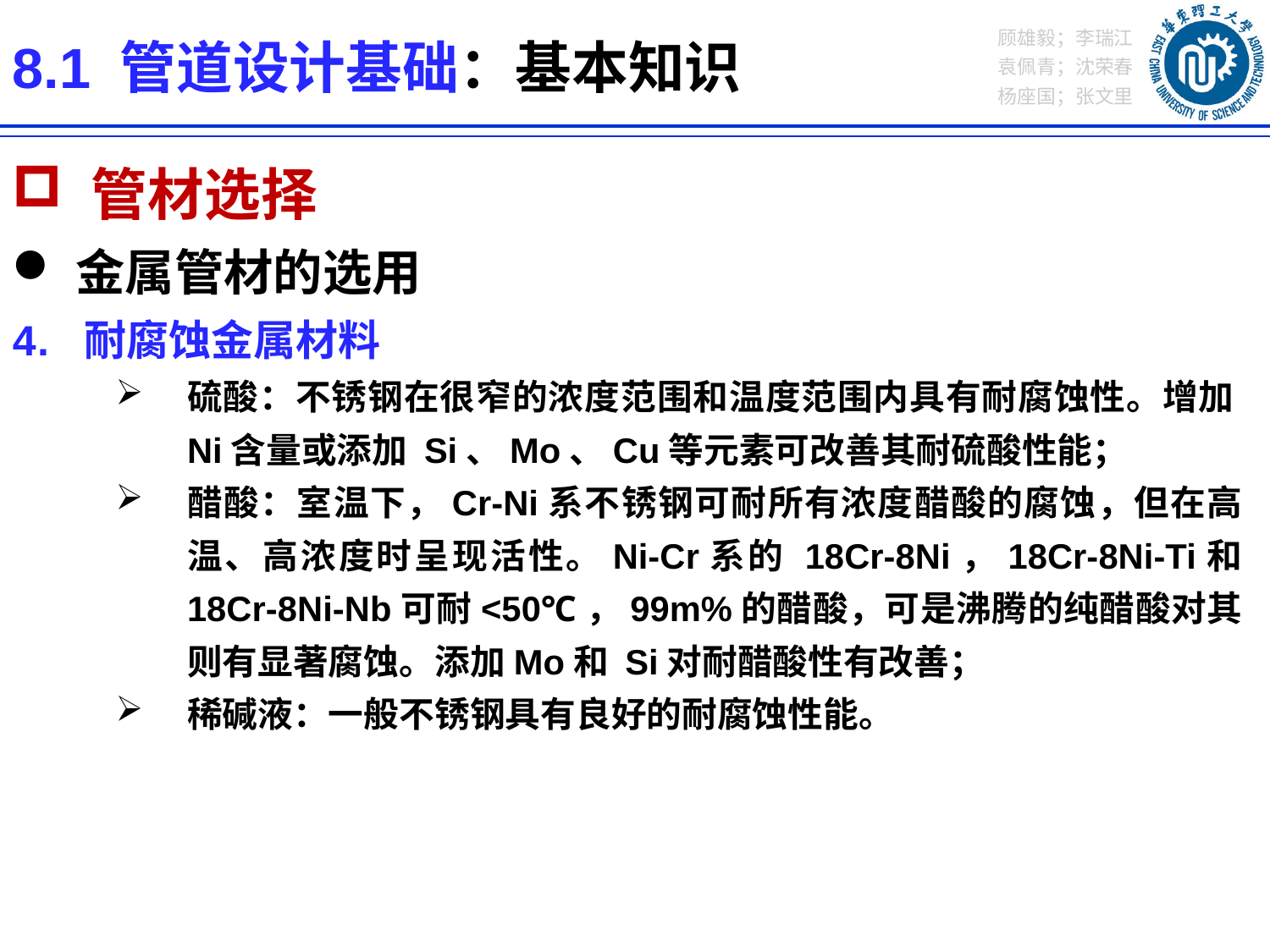

8.1 管道设计基础：基本知识
 管材选择
金属管材的选用
耐腐蚀金属材料
硫酸：不锈钢在很窄的浓度范围和温度范围内具有耐腐蚀性。增加Ni含量或添加 Si、Mo、Cu等元素可改善其耐硫酸性能；
醋酸：室温下，Cr-Ni系不锈钢可耐所有浓度醋酸的腐蚀，但在高温、高浓度时呈现活性。Ni-Cr系的 18Cr-8Ni，18Cr-8Ni-Ti和 18Cr-8Ni-Nb可耐<50℃，99m%的醋酸，可是沸腾的纯醋酸对其则有显著腐蚀。添加Mo和 Si对耐醋酸性有改善；
稀碱液：一般不锈钢具有良好的耐腐蚀性能。